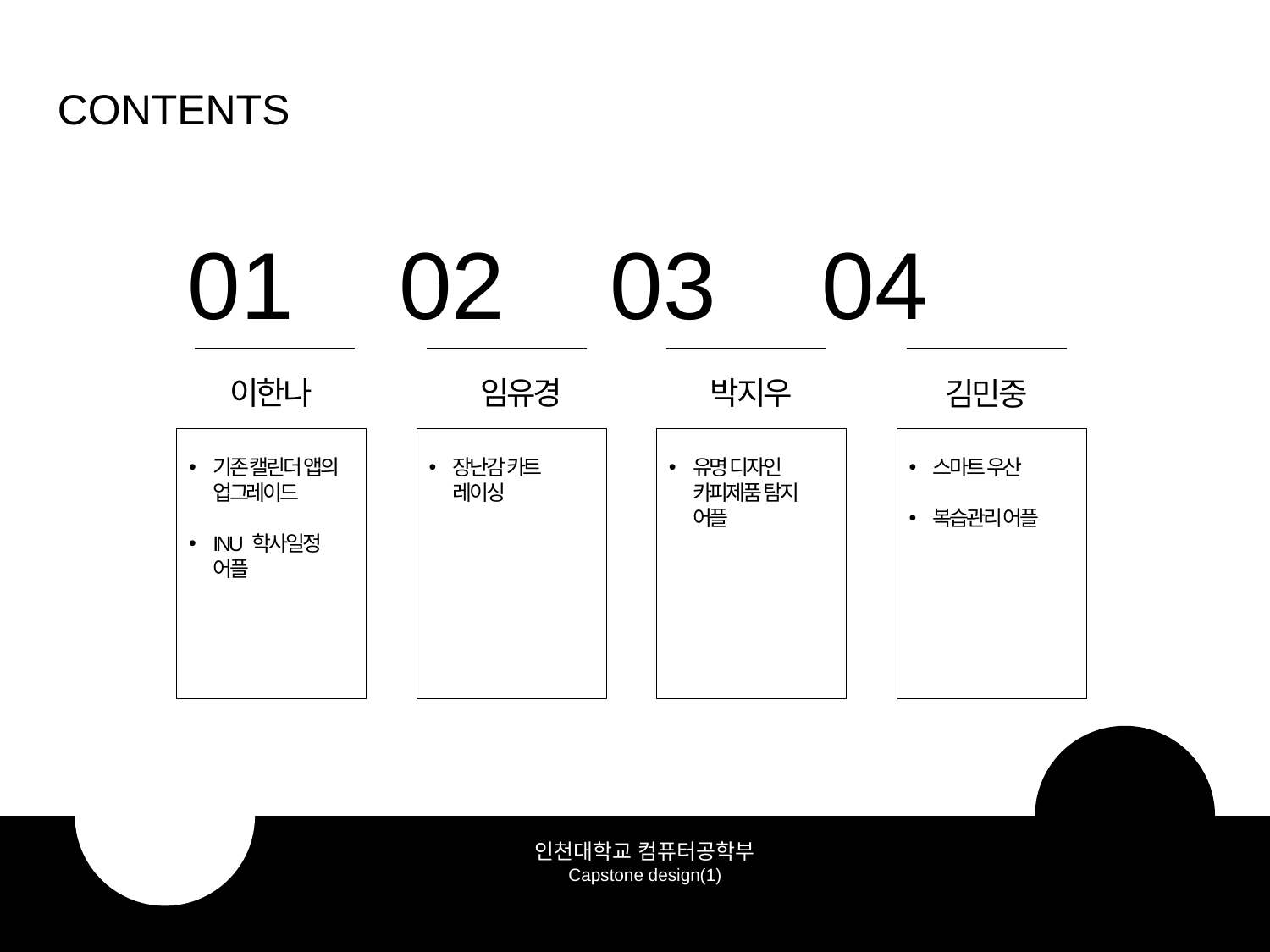

CONTENTS
01    02    03    04
이한나
임유경
박지우
김민중

기존 캘린더 앱의 업그레이드

INU 학사일정   어플
장난감 카트 레이싱

유명 디자인 카피제품 탐지 어플
스마트 우산

복습관리 어플

인천대학교 컴퓨터공학부
Capstone design(1)